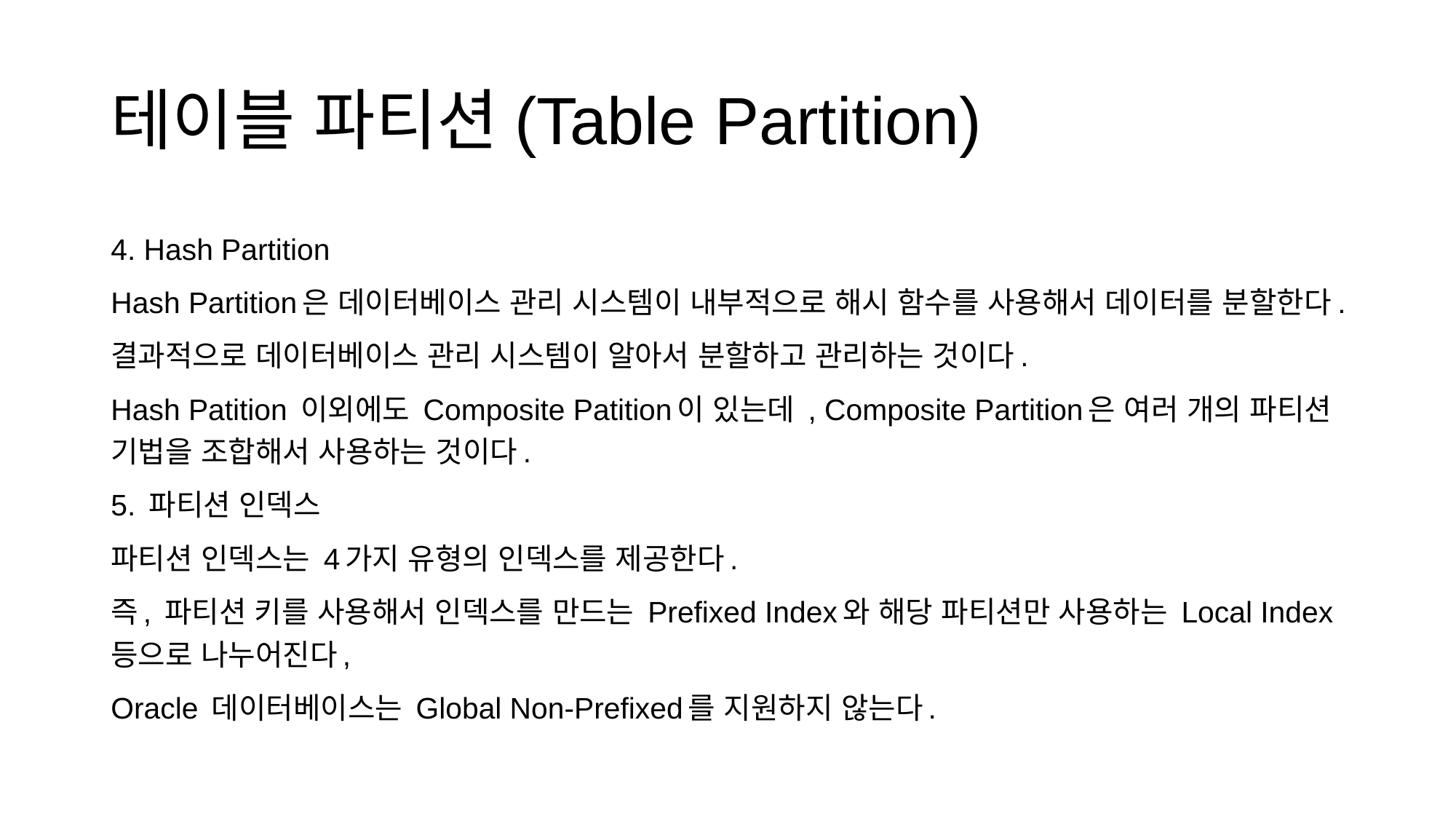

# 테이블 파티션(Table Partition)
4. Hash Partition
Hash Partition은 데이터베이스 관리 시스템이 내부적으로 해시 함수를 사용해서 데이터를 분할한다.
결과적으로 데이터베이스 관리 시스템이 알아서 분할하고 관리하는 것이다.
Hash Patition 이외에도 Composite Patition이 있는데 , Composite Partition은 여러 개의 파티션 기법을 조합해서 사용하는 것이다.
5. 파티션 인덱스
파티션 인덱스는 4가지 유형의 인덱스를 제공한다.
즉, 파티션 키를 사용해서 인덱스를 만드는 Prefixed Index와 해당 파티션만 사용하는 Local Index등으로 나누어진다,
Oracle 데이터베이스는 Global Non-Prefixed를 지원하지 않는다.